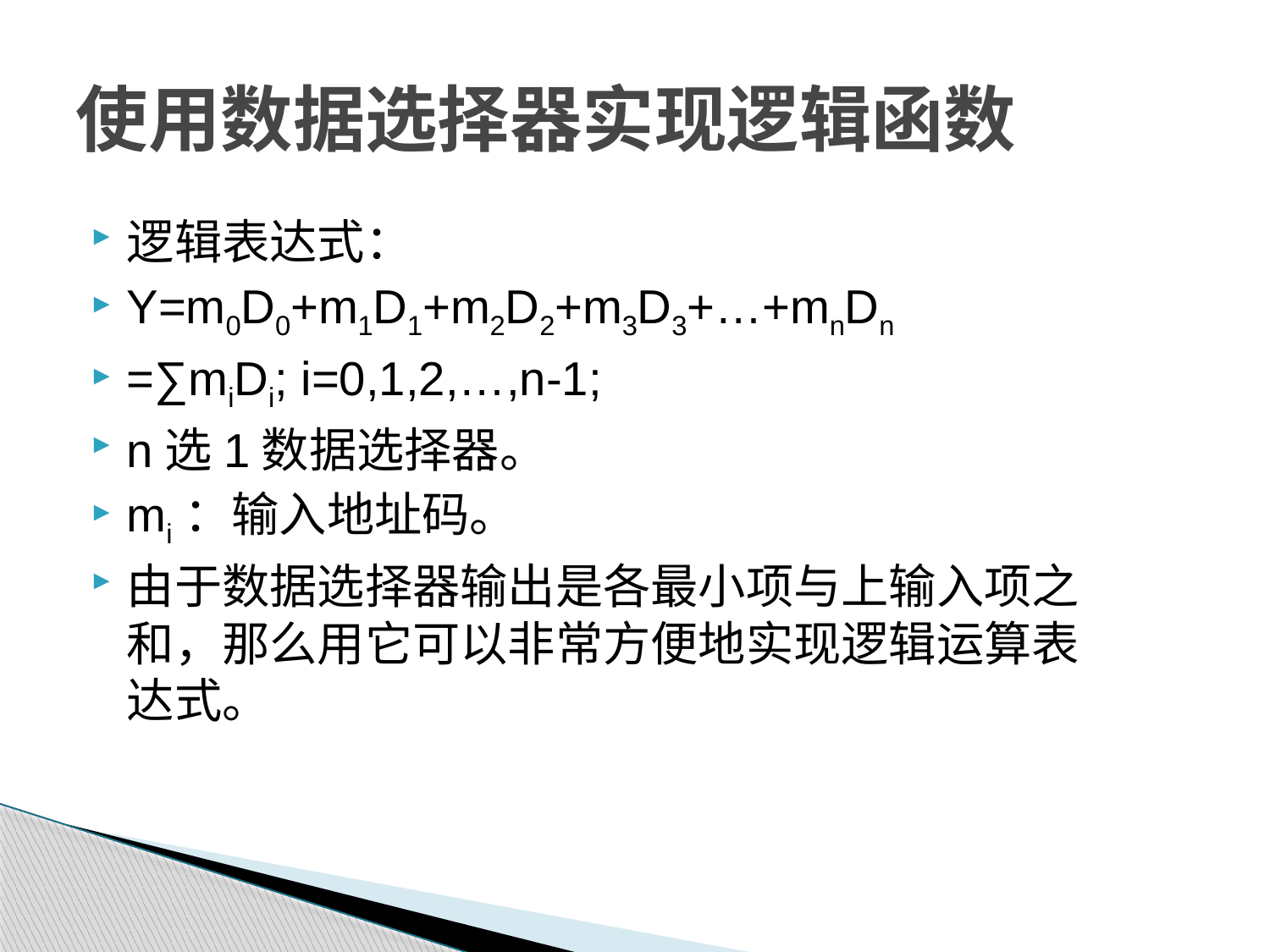

# 使用数据选择器实现逻辑函数
逻辑表达式：
Y=m0D0+m1D1+m2D2+m3D3+…+mnDn
=∑miDi; i=0,1,2,…,n-1;
n选1数据选择器。
mi：输入地址码。
由于数据选择器输出是各最小项与上输入项之和，那么用它可以非常方便地实现逻辑运算表达式。